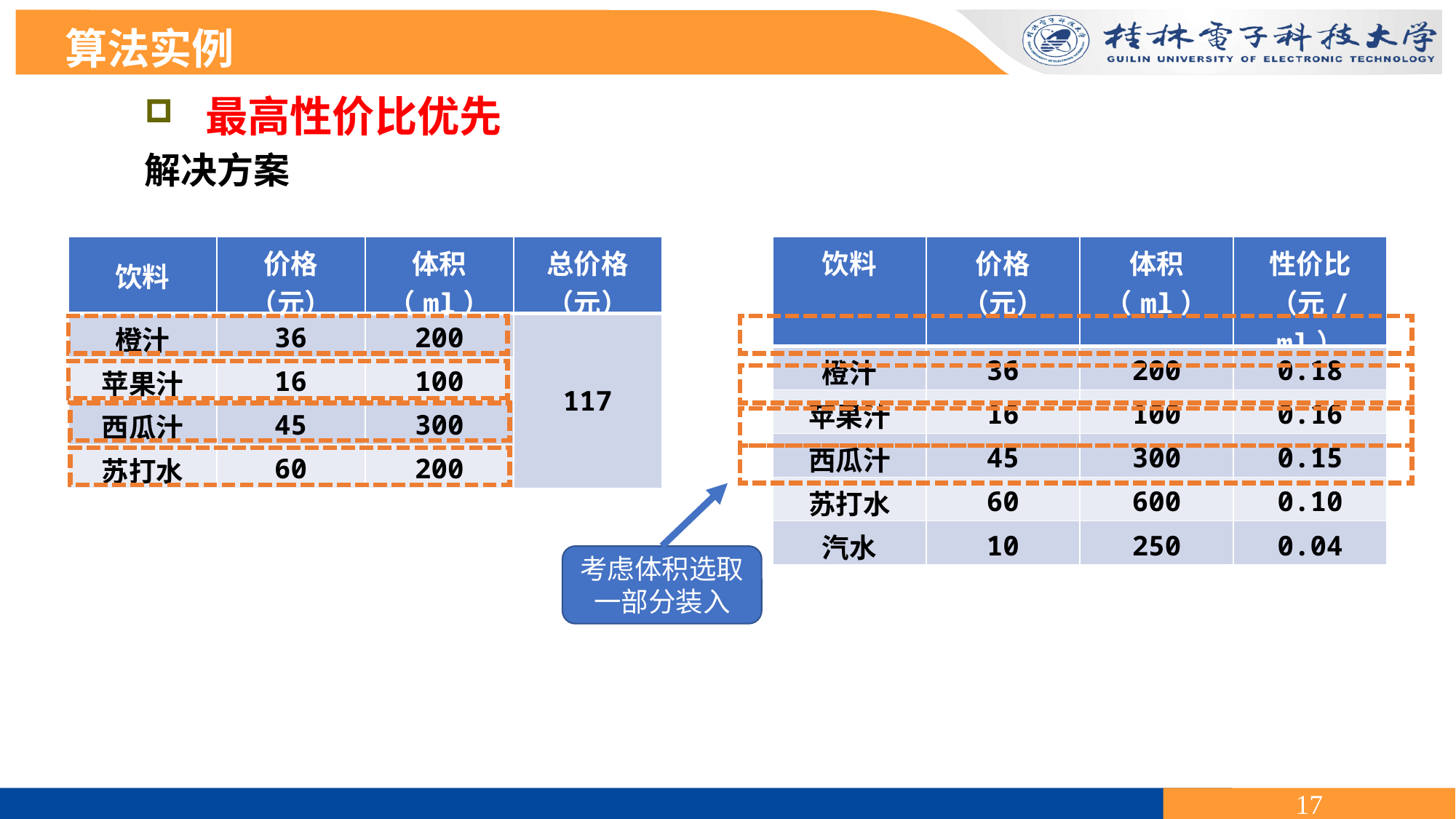

算法实例
 最高性价比优先
解决方案
| 饮料 | 价格（元） | 体积（ml） | 总价格（元） |
| --- | --- | --- | --- |
| 橙汁 | 36 | 200 | 117 |
| 苹果汁 | 16 | 100 |  |
| 西瓜汁 | 45 | 300 |  |
| 苏打水 | 60 | 200 |  |
| 饮料 | 价格（元） | 体积（ml） | 性价比（元/ml） |
| --- | --- | --- | --- |
| 橙汁 | 36 | 200 | 0.18 |
| 苹果汁 | 16 | 100 | 0.16 |
| 西瓜汁 | 45 | 300 | 0.15 |
| 苏打水 | 60 | 600 | 0.10 |
| 汽水 | 10 | 250 | 0.04 |

考虑体积选取一部分装入